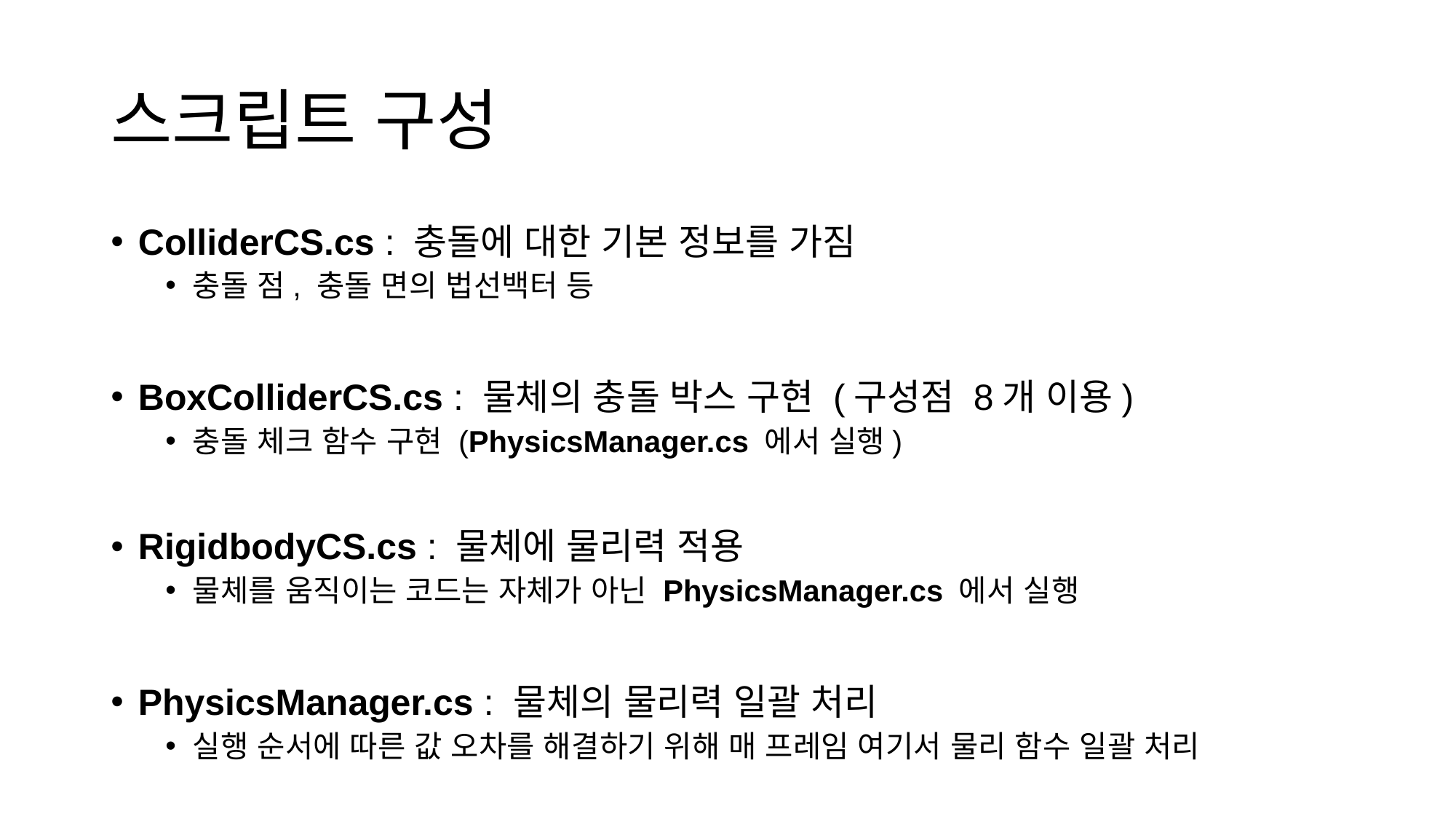

# 스크립트 구성
ColliderCS.cs : 충돌에 대한 기본 정보를 가짐
충돌 점, 충돌 면의 법선백터 등

BoxColliderCS.cs : 물체의 충돌 박스 구현 (구성점 8개 이용)
충돌 체크 함수 구현 (PhysicsManager.cs 에서 실행)

RigidbodyCS.cs : 물체에 물리력 적용
물체를 움직이는 코드는 자체가 아닌 PhysicsManager.cs 에서 실행

PhysicsManager.cs : 물체의 물리력 일괄 처리
실행 순서에 따른 값 오차를 해결하기 위해 매 프레임 여기서 물리 함수 일괄 처리